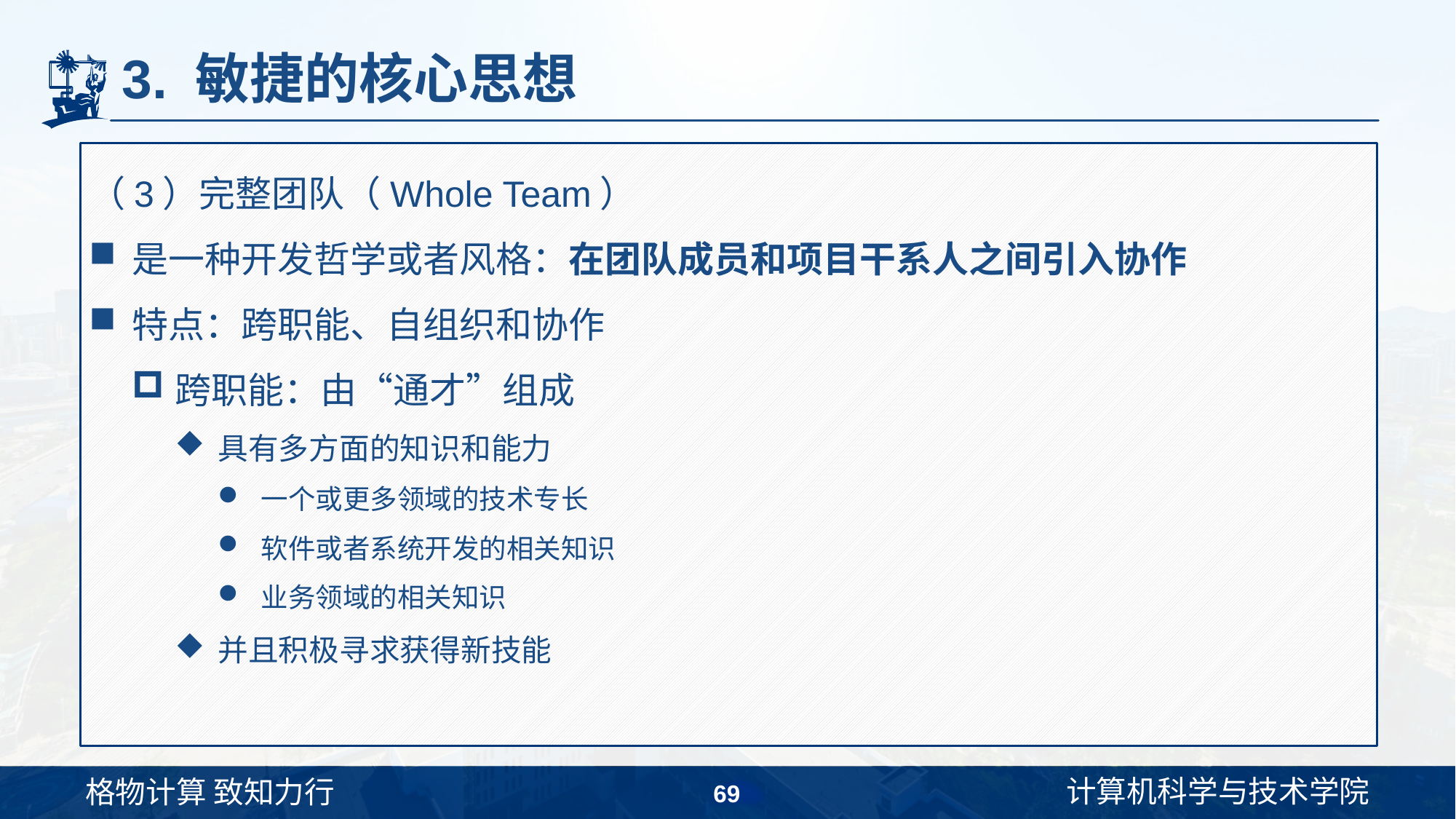

# 3. 敏捷的核心思想
（3）完整团队（Whole Team）
是一种开发哲学或者风格：在团队成员和项目干系人之间引入协作
特点：跨职能、自组织和协作
跨职能：由“通才”组成
具有多方面的知识和能力
一个或更多领域的技术专长
软件或者系统开发的相关知识
业务领域的相关知识
并且积极寻求获得新技能

69